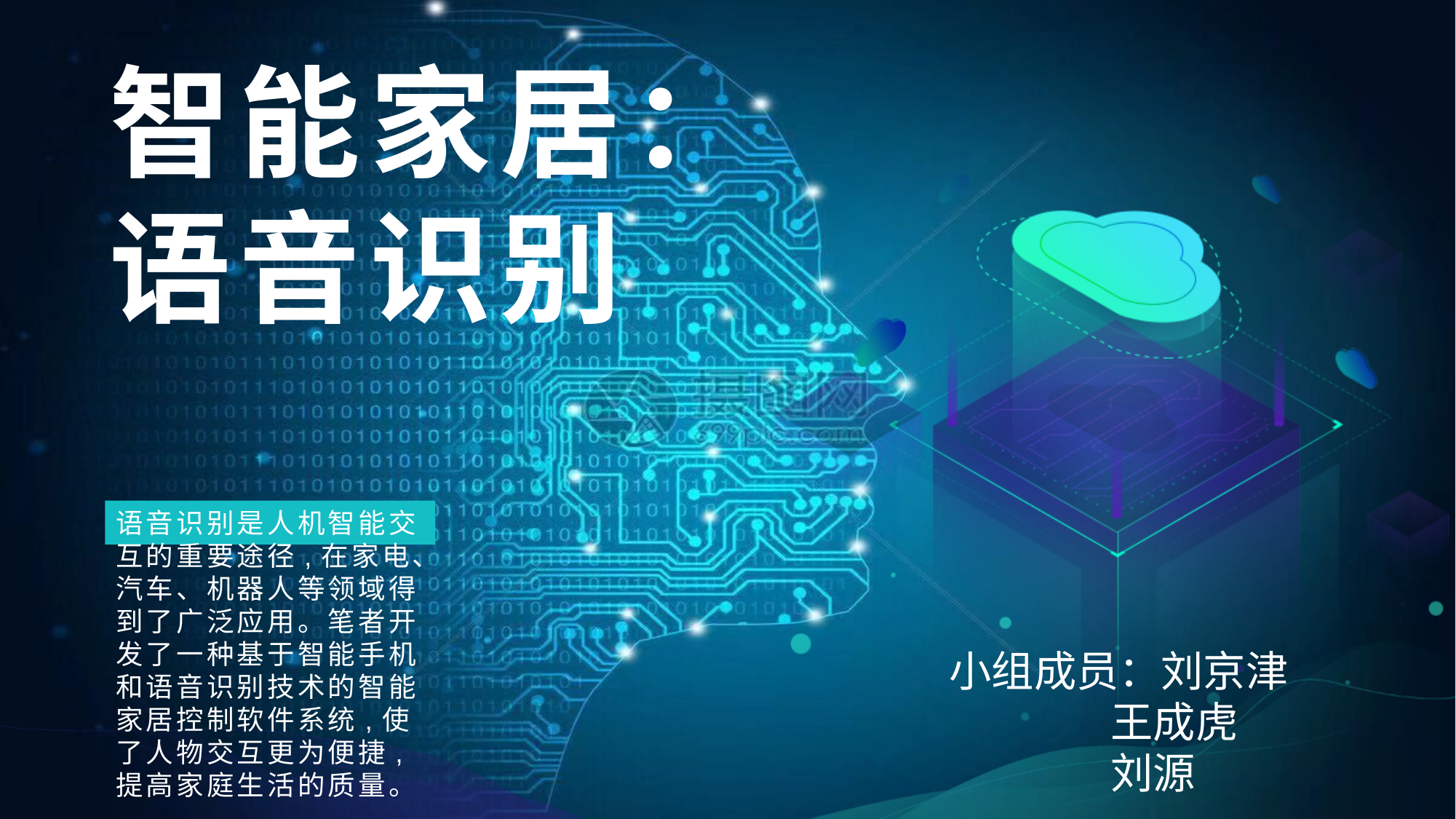

# 智能家居：语音识别
语音识别是人机智能交互的重要途径,在家电、汽车、机器人等领域得到了广泛应用。笔者开发了一种基于智能手机和语音识别技术的智能家居控制软件系统,使了人物交互更为便捷,提高家庭生活的质量。
小组成员：刘京津
                王成虎
                刘源